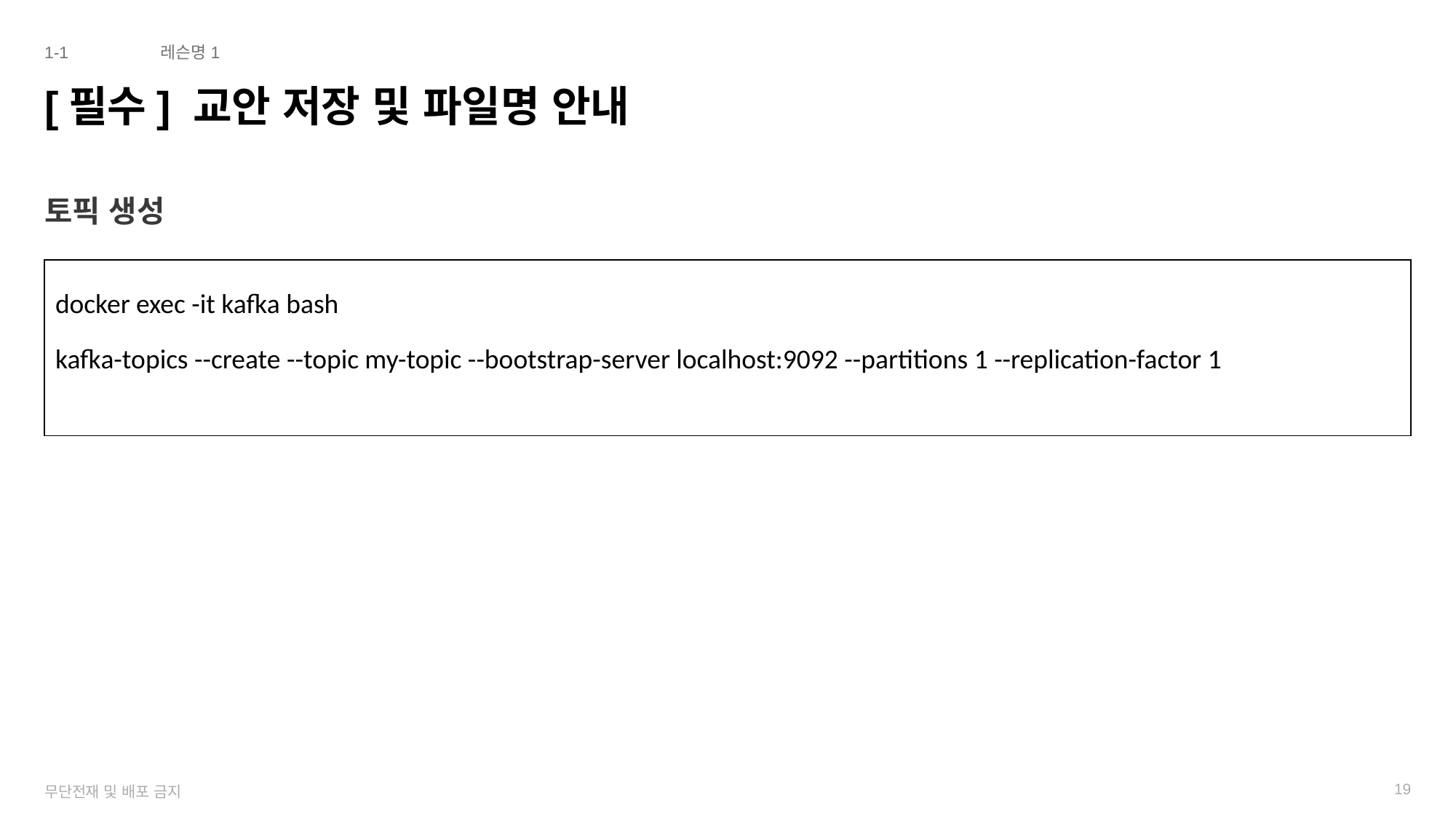

1-1
레슨명1
# [필수] 교안 저장 및 파일명 안내
토픽 생성

| docker exec -it kafka bash kafka-topics --create --topic my-topic --bootstrap-server localhost:9092 --partitions 1 --replication-factor 1 |
| --- |
19